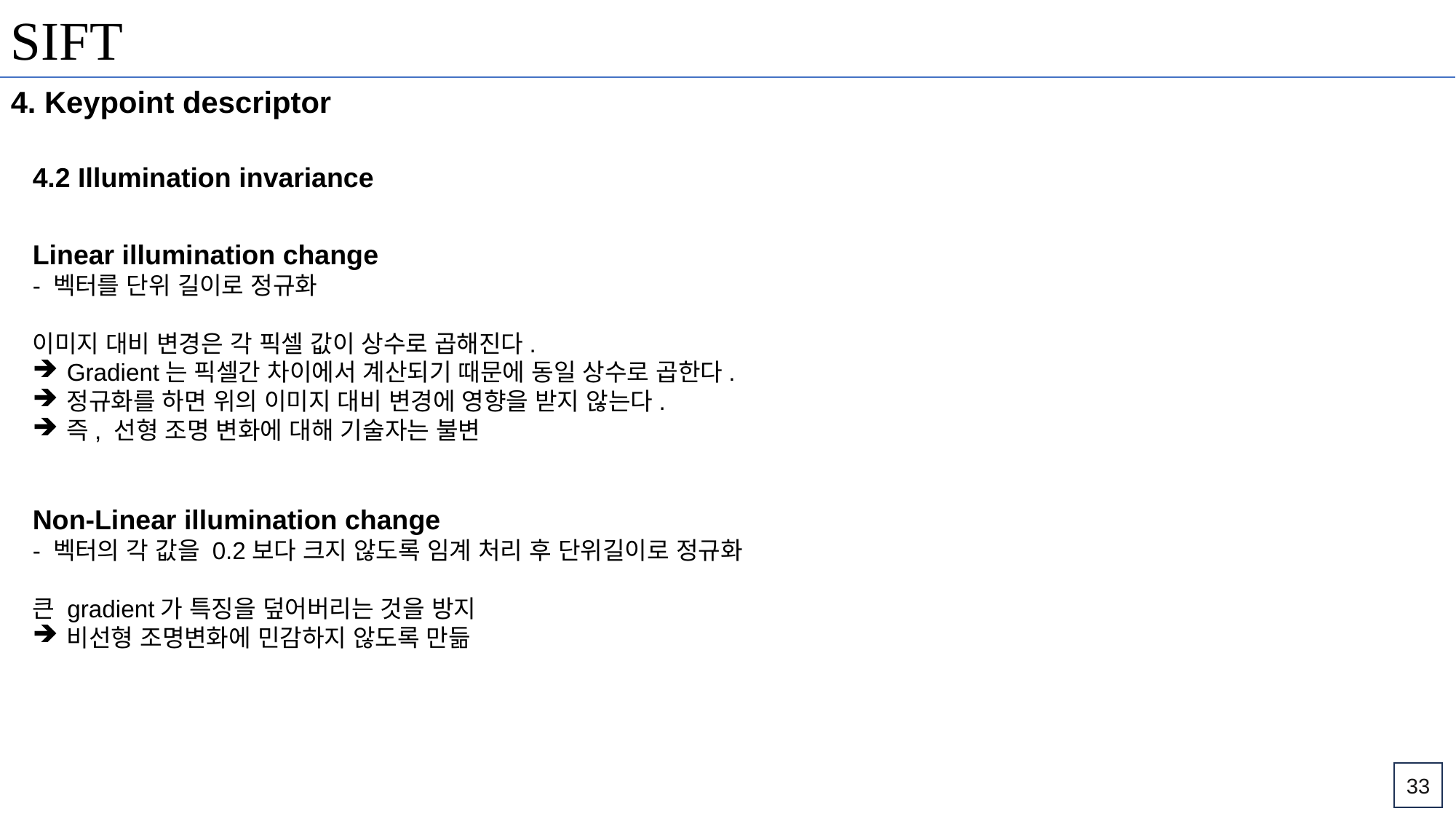

SIFT
4. Keypoint descriptor
4.2 Illumination invariance
Linear illumination change
- 벡터를 단위 길이로 정규화

이미지 대비 변경은 각 픽셀 값이 상수로 곱해진다.
Gradient는 픽셀간 차이에서 계산되기 때문에 동일 상수로 곱한다.
정규화를 하면 위의 이미지 대비 변경에 영향을 받지 않는다.
즉, 선형 조명 변화에 대해 기술자는 불변

Non-Linear illumination change
- 벡터의 각 값을 0.2보다 크지 않도록 임계 처리 후 단위길이로 정규화

큰 gradient가 특징을 덮어버리는 것을 방지
비선형 조명변화에 민감하지 않도록 만듦
33